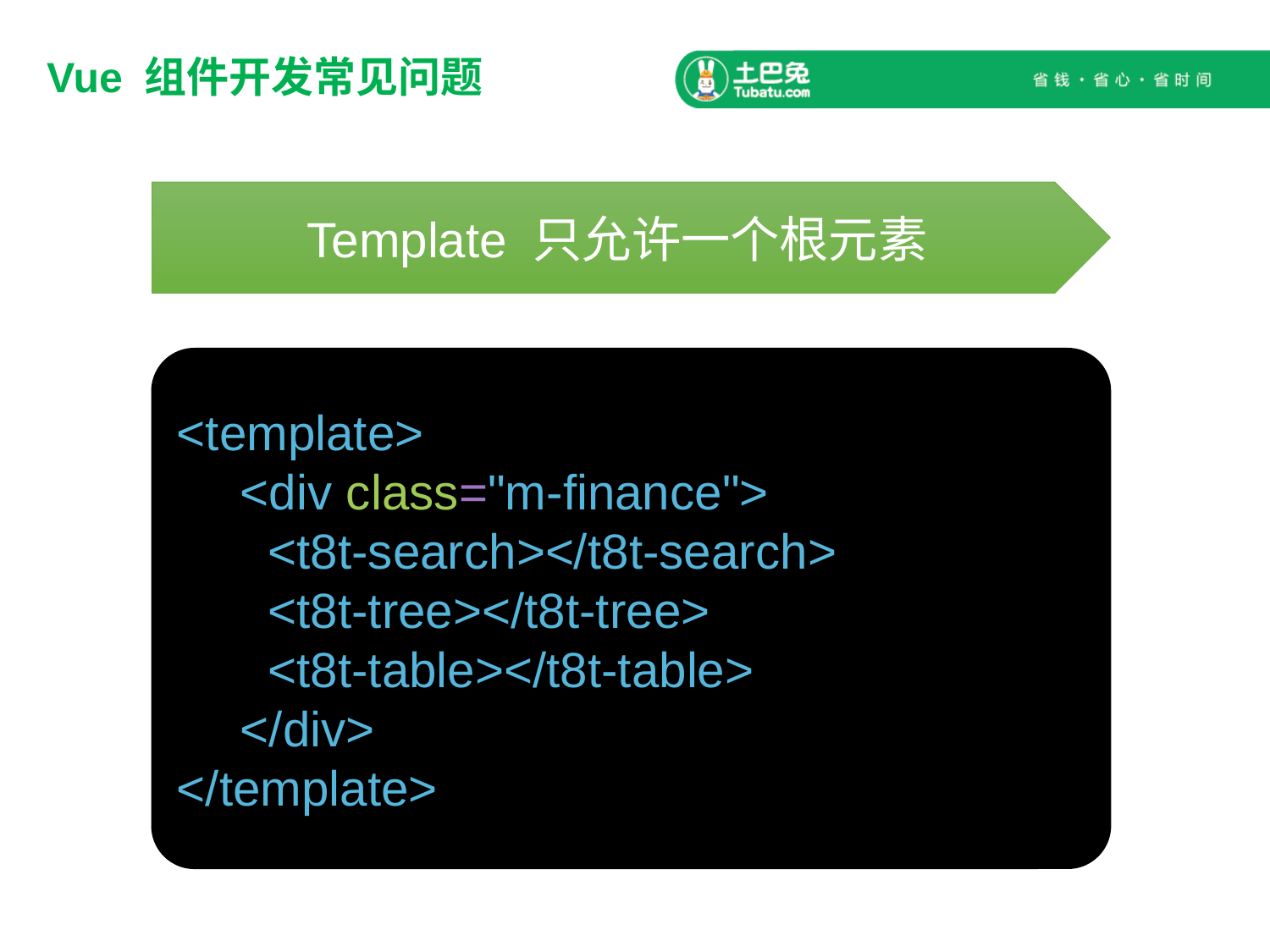

# Vue 组件开发常见问题
Template 只允许一个根元素

<template>
<div class="m-finance">
  <t8t-search></t8t-search>
  <t8t-tree></t8t-tree>
  <t8t-table></t8t-table>
</div>
</template>